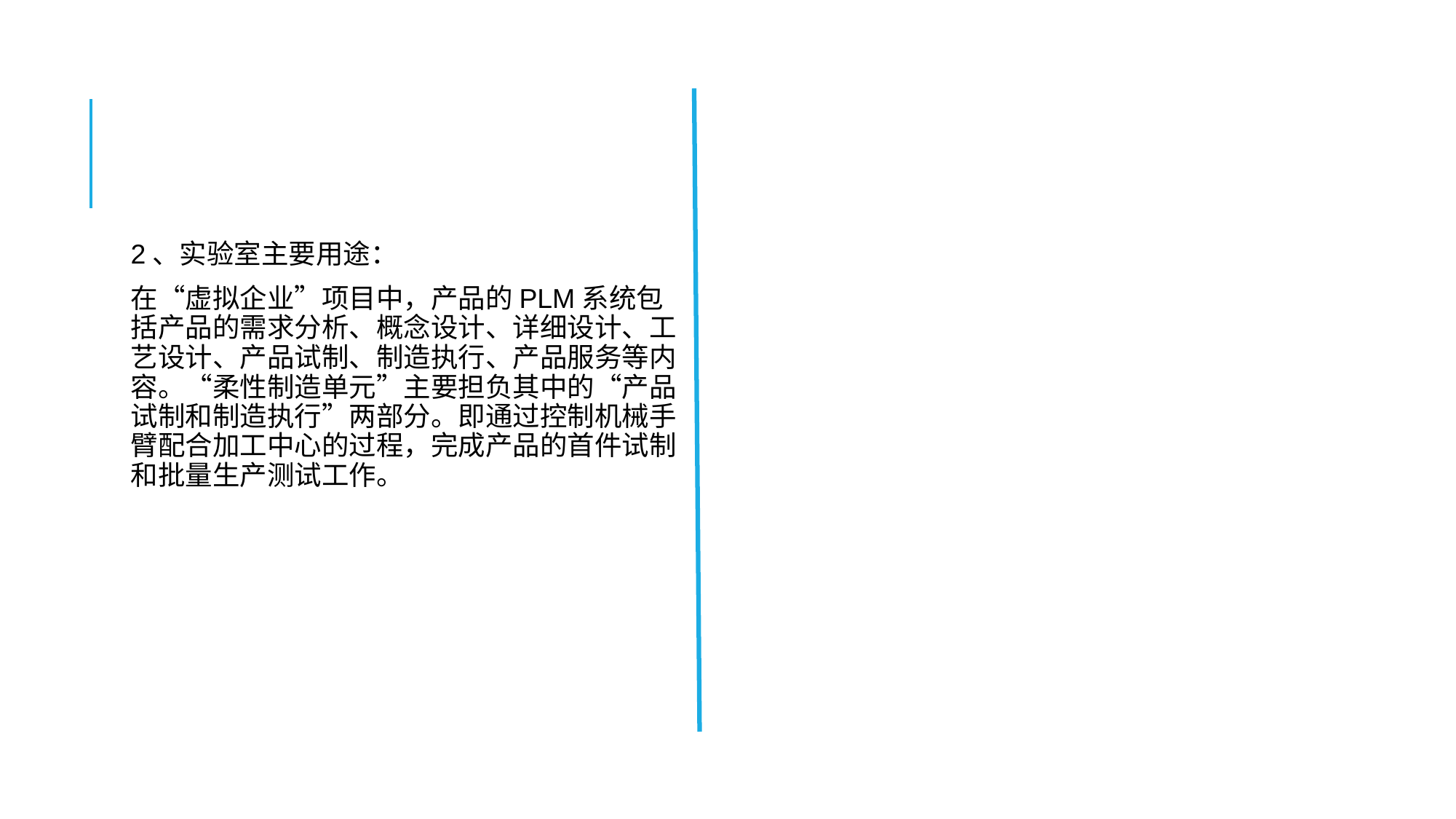

2、实验室主要用途：
在“虚拟企业”项目中，产品的PLM系统包括产品的需求分析、概念设计、详细设计、工艺设计、产品试制、制造执行、产品服务等内容。“柔性制造单元”主要担负其中的“产品试制和制造执行”两部分。即通过控制机械手臂配合加工中心的过程，完成产品的首件试制和批量生产测试工作。